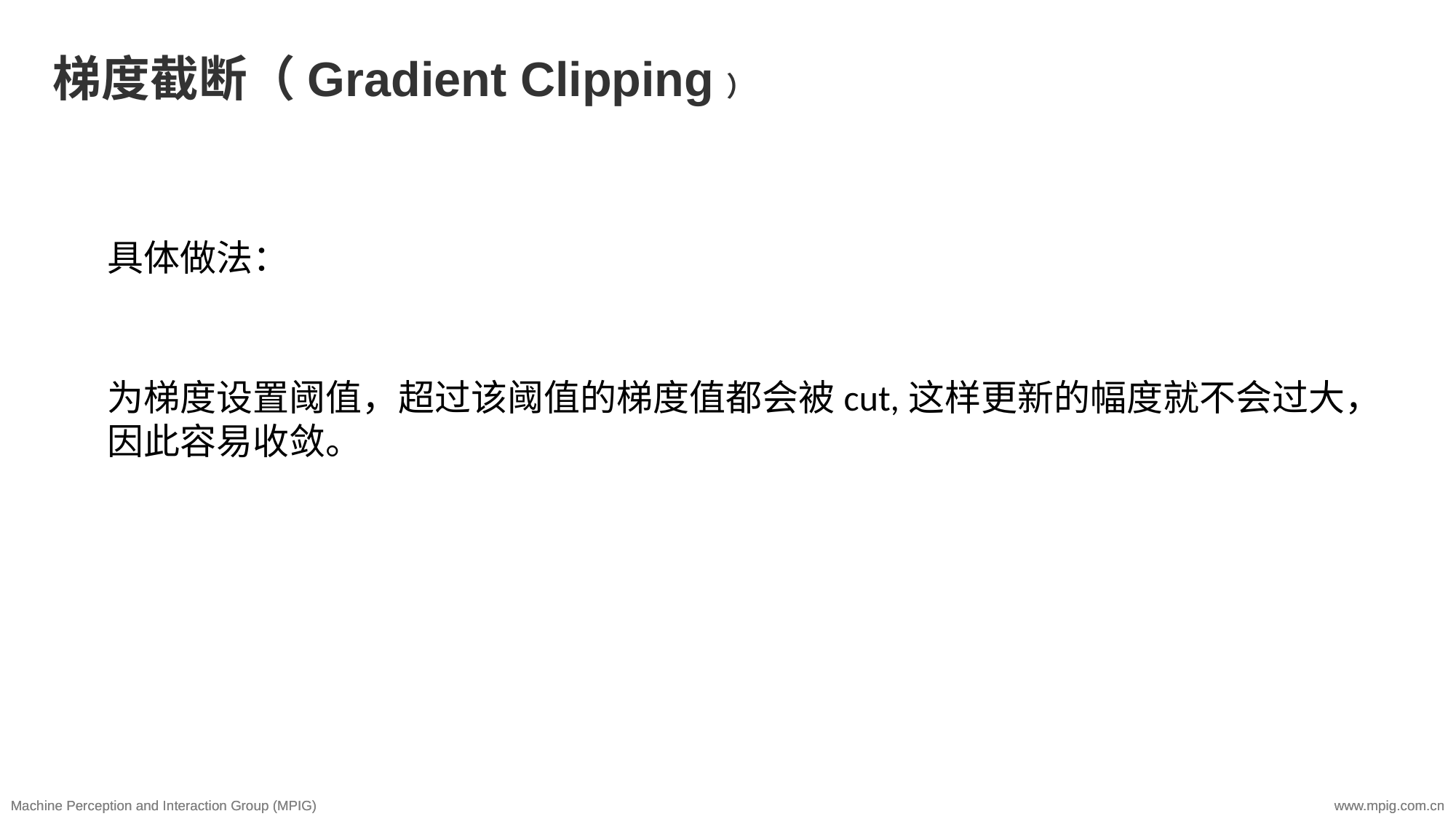

梯度截断（Gradient Clipping）
具体做法：
为梯度设置阈值，超过该阈值的梯度值都会被cut,这样更新的幅度就不会过大，因此容易收敛。